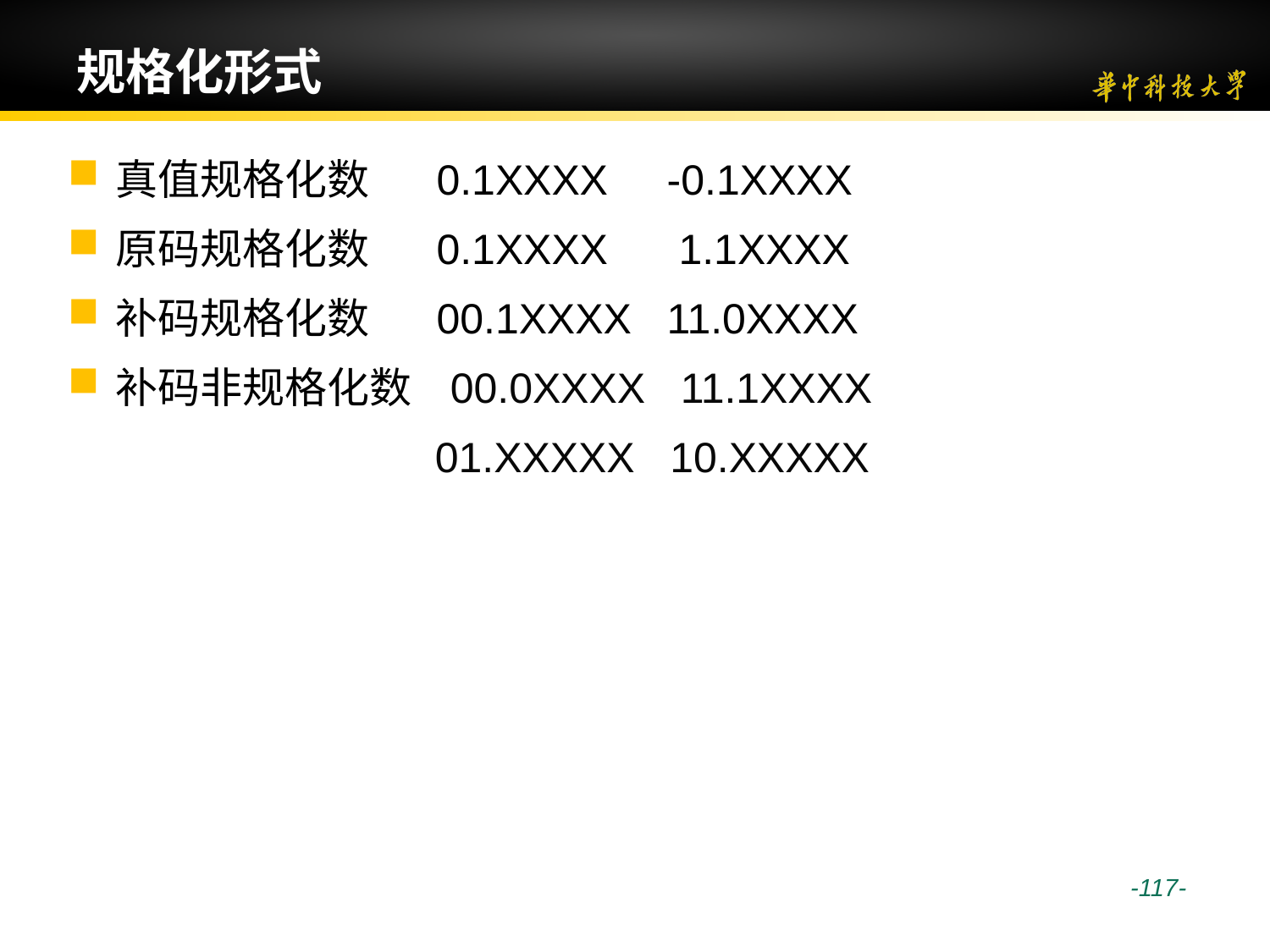

# 规格化形式
真值规格化数      0.1XXXX     -0.1XXXX
原码规格化数      0.1XXXX      1.1XXXX
补码规格化数      00.1XXXX   11.0XXXX
补码非规格化数   00.0XXXX   11.1XXXX
                               01.XXXXX   10.XXXXX

 -117-